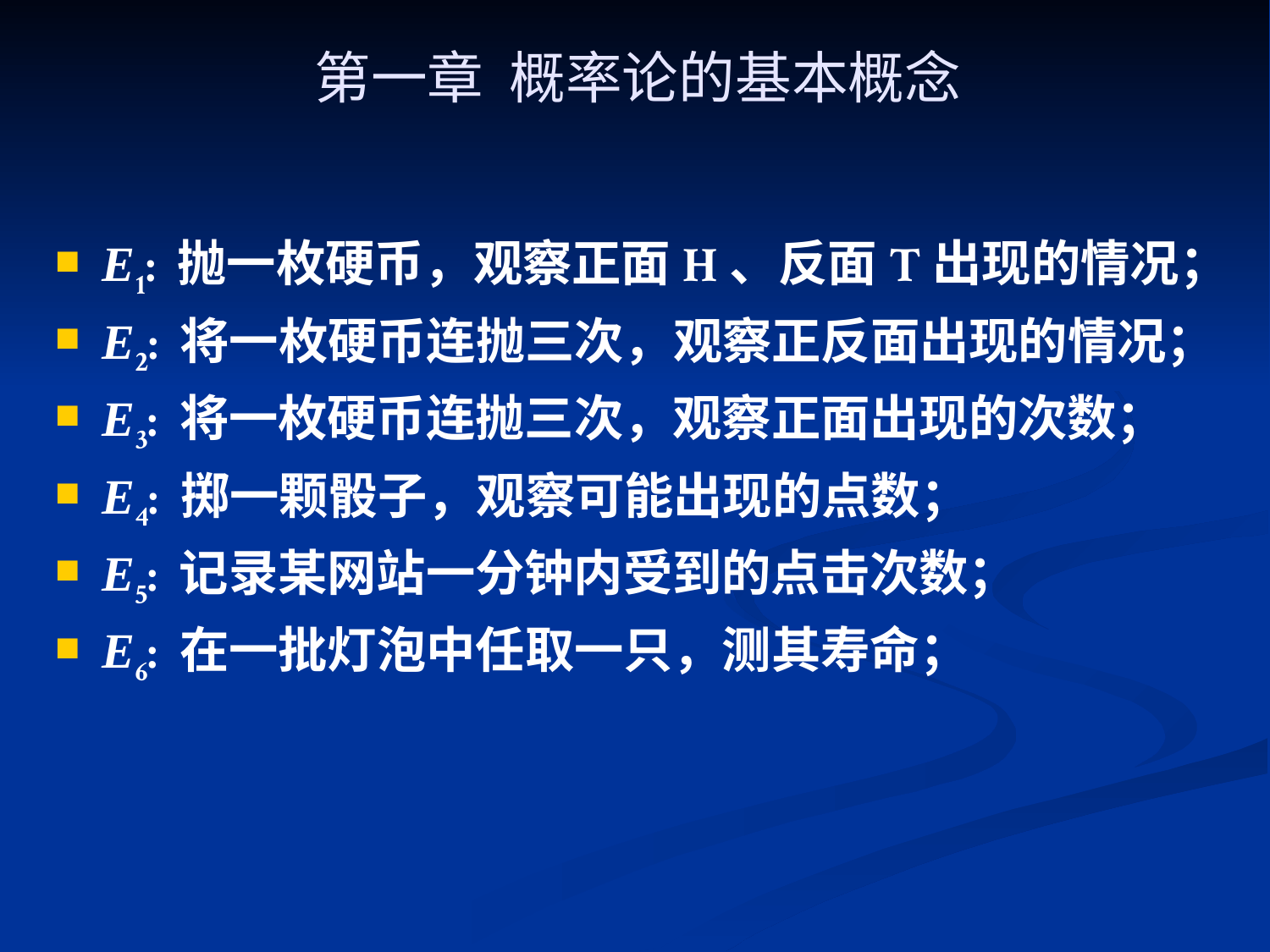

第一章  概率论的基本概念
#
E1: 抛一枚硬币，观察正面H、反面T出现的情况；
E2: 将一枚硬币连抛三次，观察正反面出现的情况；
E3: 将一枚硬币连抛三次，观察正面出现的次数；
E4: 掷一颗骰子，观察可能出现的点数；
E5: 记录某网站一分钟内受到的点击次数；
E6: 在一批灯泡中任取一只，测其寿命；